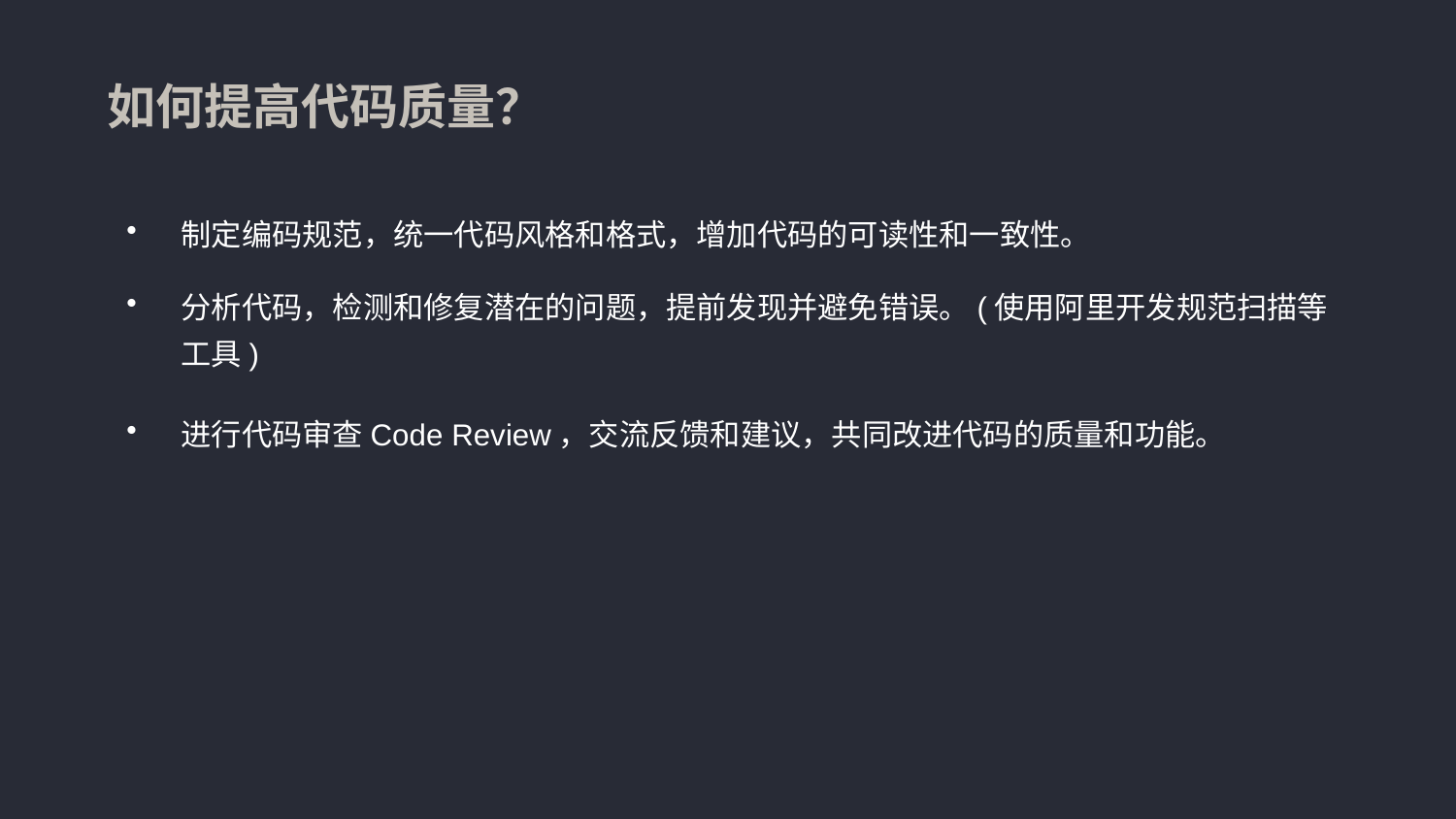

如何提高代码质量？
制定编码规范，统一代码风格和格式，增加代码的可读性和一致性。
分析代码，检测和修复潜在的问题，提前发现并避免错误。(使用阿里开发规范扫描等工具)
进行代码审查Code Review，交流反馈和建议，共同改进代码的质量和功能。